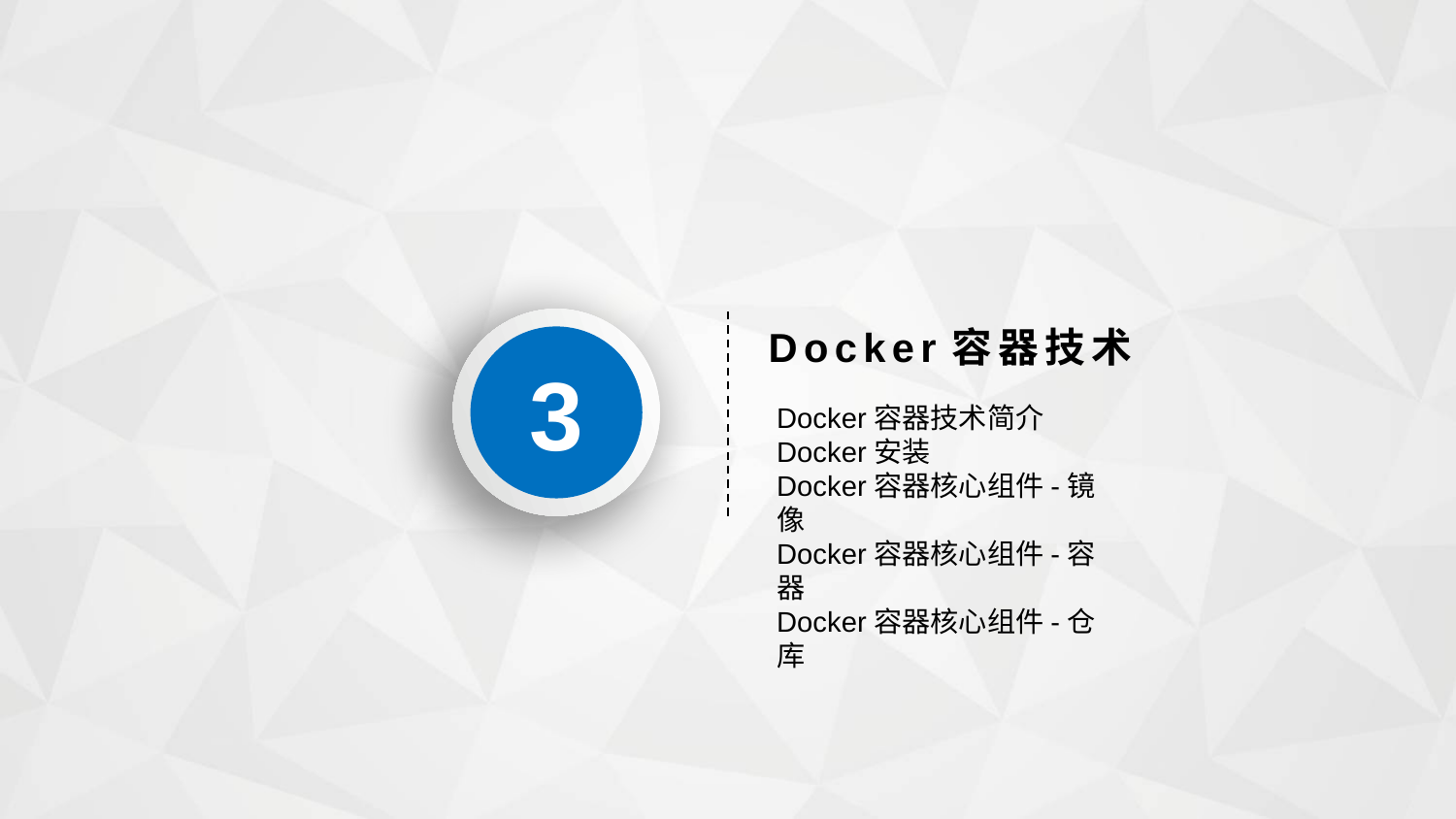

3
Docker容器技术
Docker容器技术简介
Docker安装
Docker容器核心组件-镜像
Docker容器核心组件-容器
Docker容器核心组件-仓库